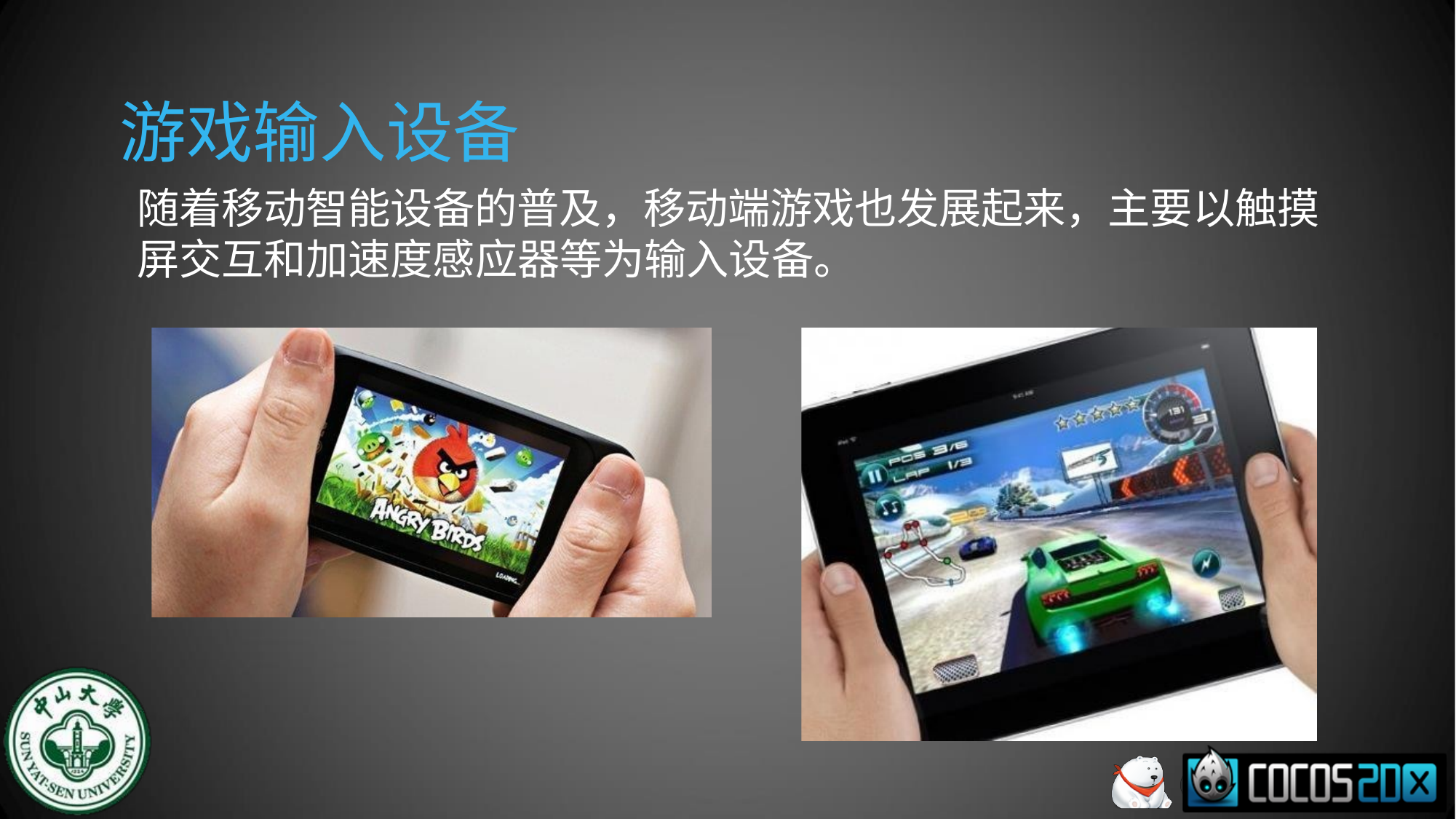

# 游戏输入设备
随着移动智能设备的普及，移动端游戏也发展起来，主要以触摸 屏交互和加速度感应器等为输入设备。